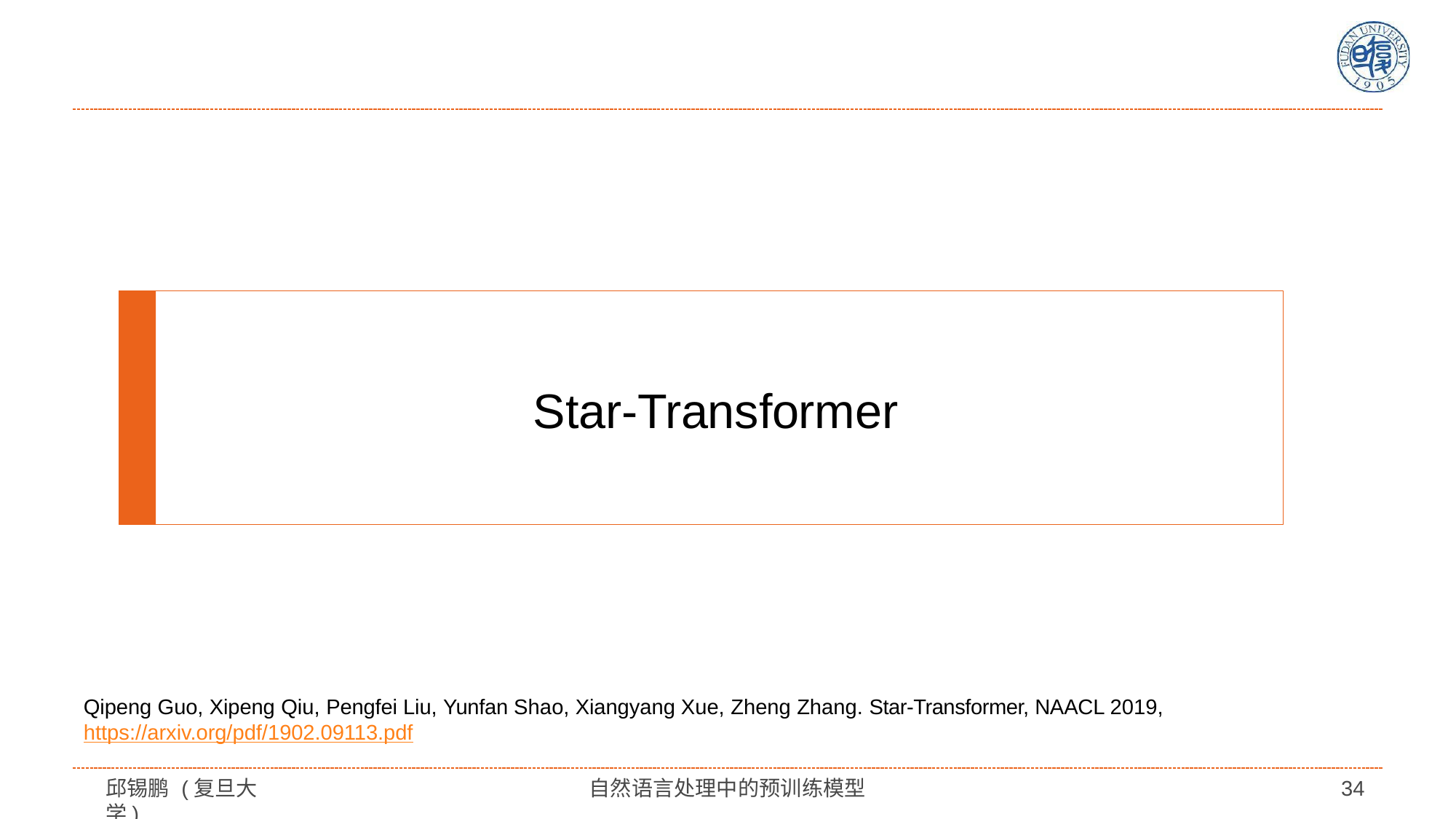

# Star-Transformer
Qipeng Guo, Xipeng Qiu, Pengfei Liu, Yunfan Shao, Xiangyang Xue, Zheng Zhang. Star-Transformer, NAACL 2019,  https://arxiv.org/pdf/1902.09113.pdf
邱锡鹏 (复旦大学)
自然语言处理中的预训练模型
34